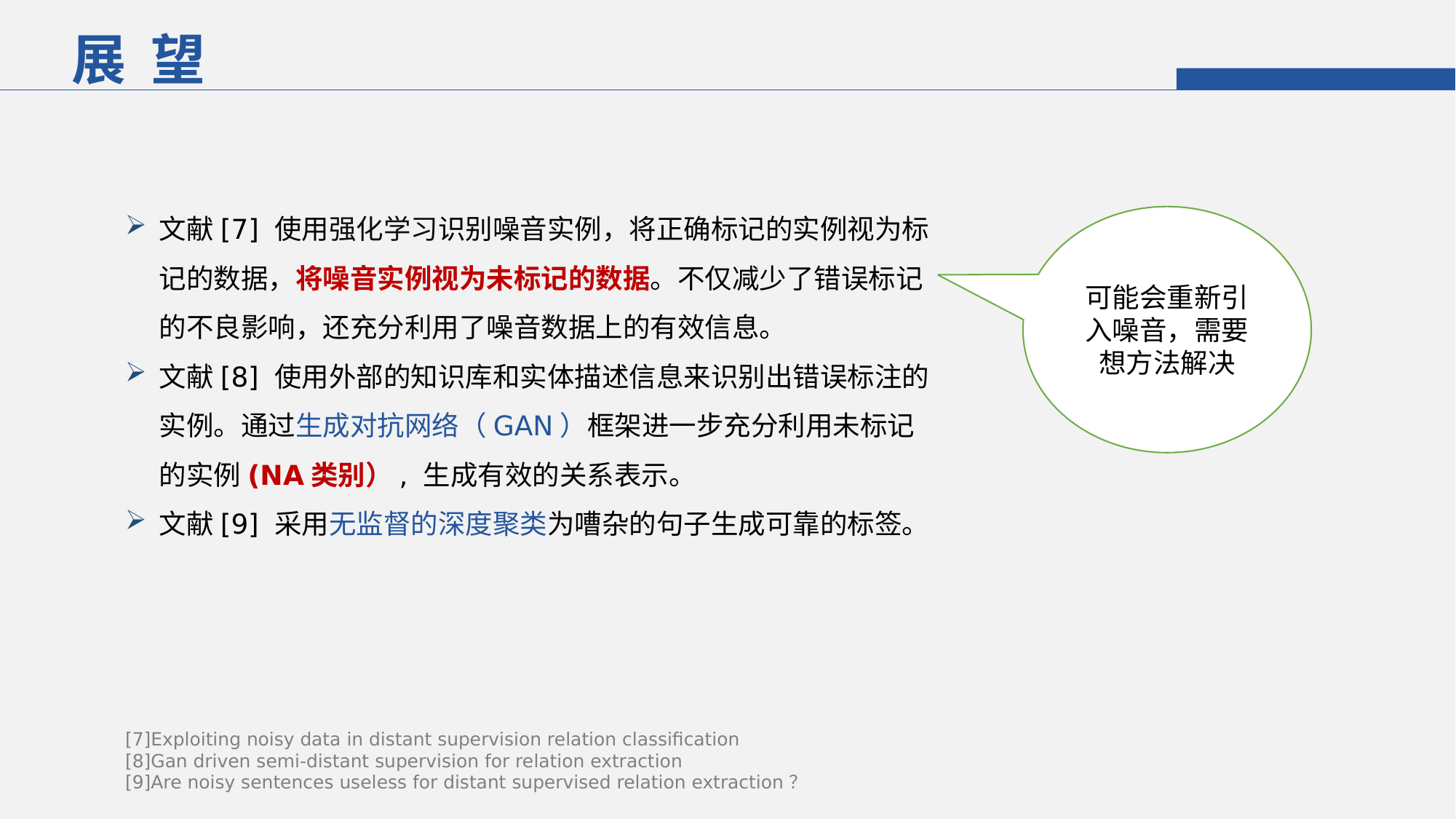

展  望
文献[7] 使用强化学习识别噪音实例，将正确标记的实例视为标记的数据，将噪音实例视为未标记的数据。不仅减少了错误标记的不良影响，还充分利用了噪音数据上的有效信息。
文献[8] 使用外部的知识库和实体描述信息来识别出错误标注的实例。通过生成对抗网络（GAN）框架进一步充分利用未标记的实例(NA类别）, 生成有效的关系表示。
文献[9] 采用无监督的深度聚类为嘈杂的句子生成可靠的标签。
可能会重新引入噪音，需要想方法解决
[7]Exploiting noisy data in distant supervision relation classification
[8]Gan driven semi-distant supervision for relation extraction
[9]Are noisy sentences useless for distant supervised relation extraction？